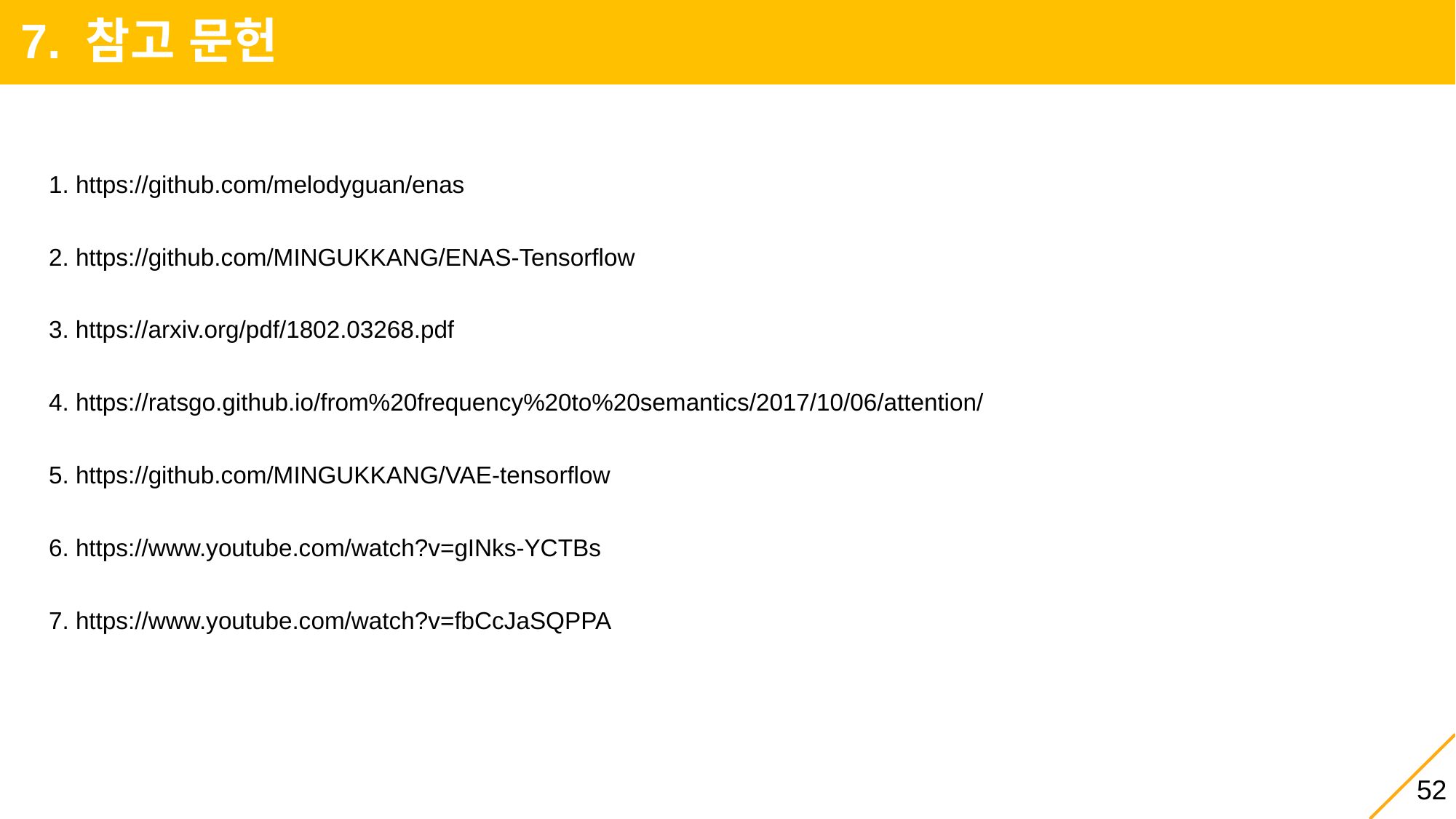

7. 참고 문헌
1. https://github.com/melodyguan/enas
2. https://github.com/MINGUKKANG/ENAS-Tensorflow
3. https://arxiv.org/pdf/1802.03268.pdf
4. https://ratsgo.github.io/from%20frequency%20to%20semantics/2017/10/06/attention/
5. https://github.com/MINGUKKANG/VAE-tensorflow
6. https://www.youtube.com/watch?v=gINks-YCTBs
7. https://www.youtube.com/watch?v=fbCcJaSQPPA
52